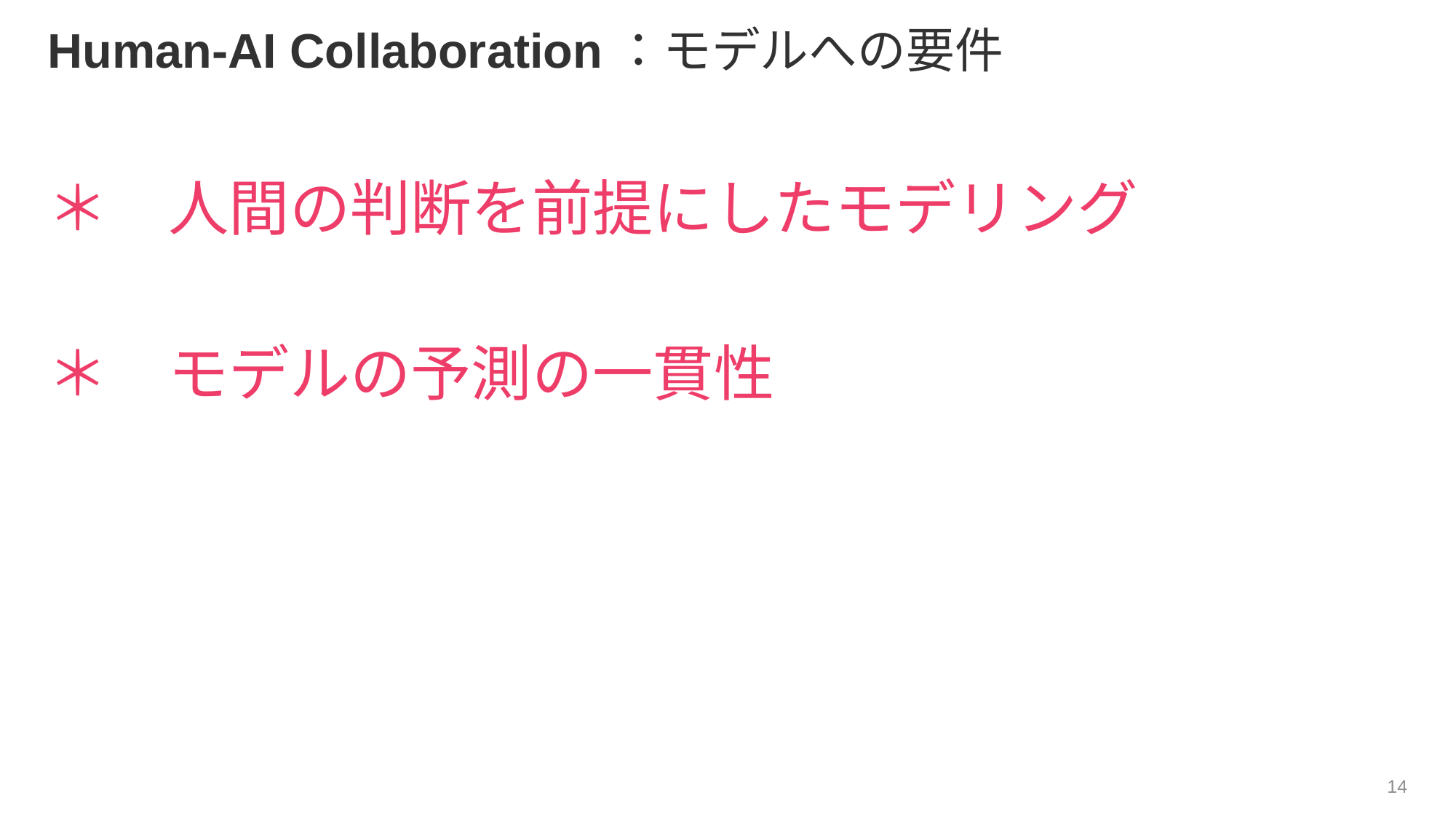

# Human-AI Collaboration：モデルへの要件
＊　人間の判断を前提にしたモデリング
＊　モデルの予測の一貫性
14